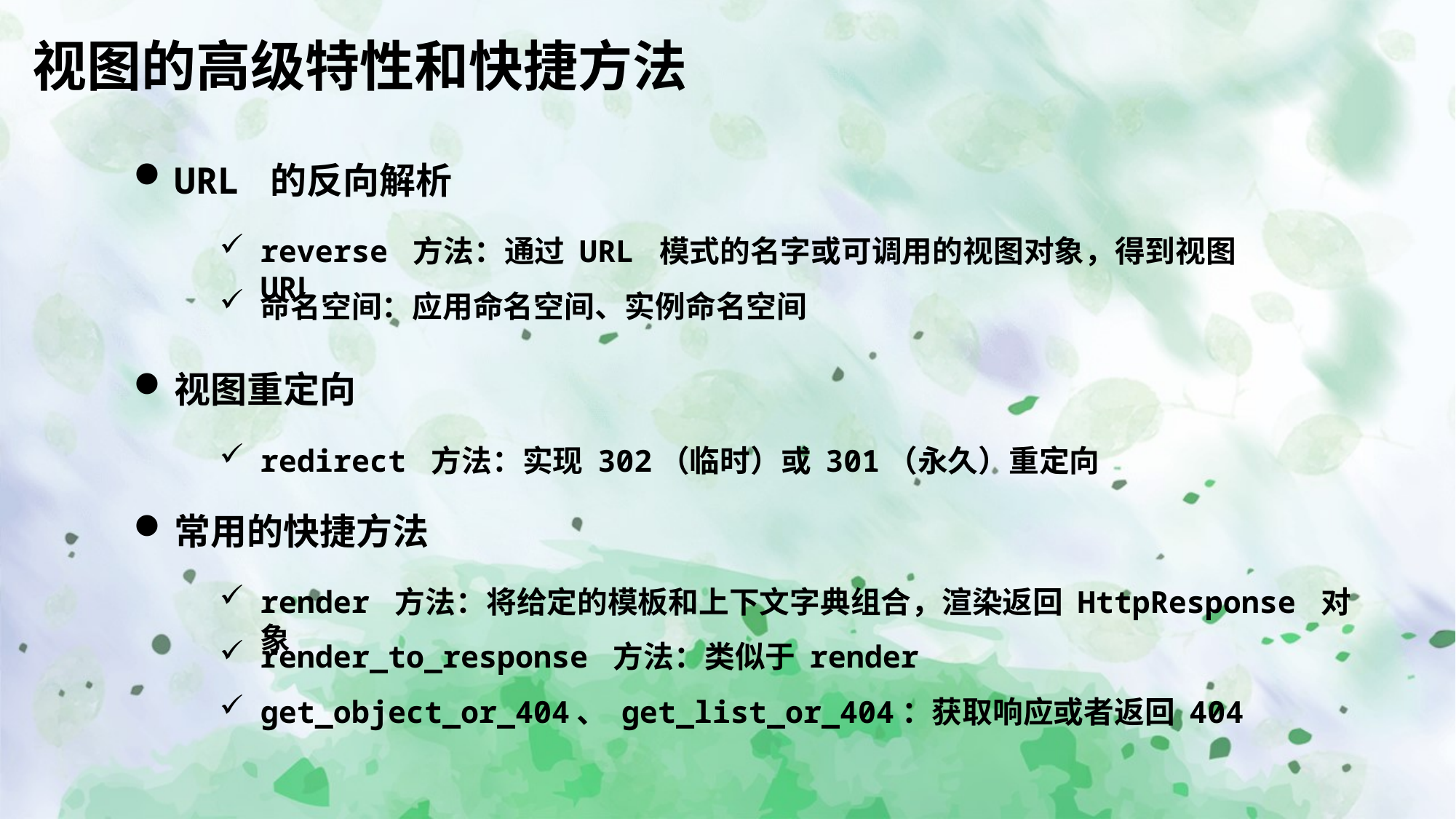

视图的高级特性和快捷方法
URL 的反向解析
reverse 方法：通过 URL 模式的名字或可调用的视图对象，得到视图 URL
命名空间：应用命名空间、实例命名空间
视图重定向
redirect 方法：实现 302（临时）或 301（永久）重定向
常用的快捷方法
render 方法：将给定的模板和上下文字典组合，渲染返回 HttpResponse 对象
render_to_response 方法：类似于 render
get_object_or_404、 get_list_or_404：获取响应或者返回 404